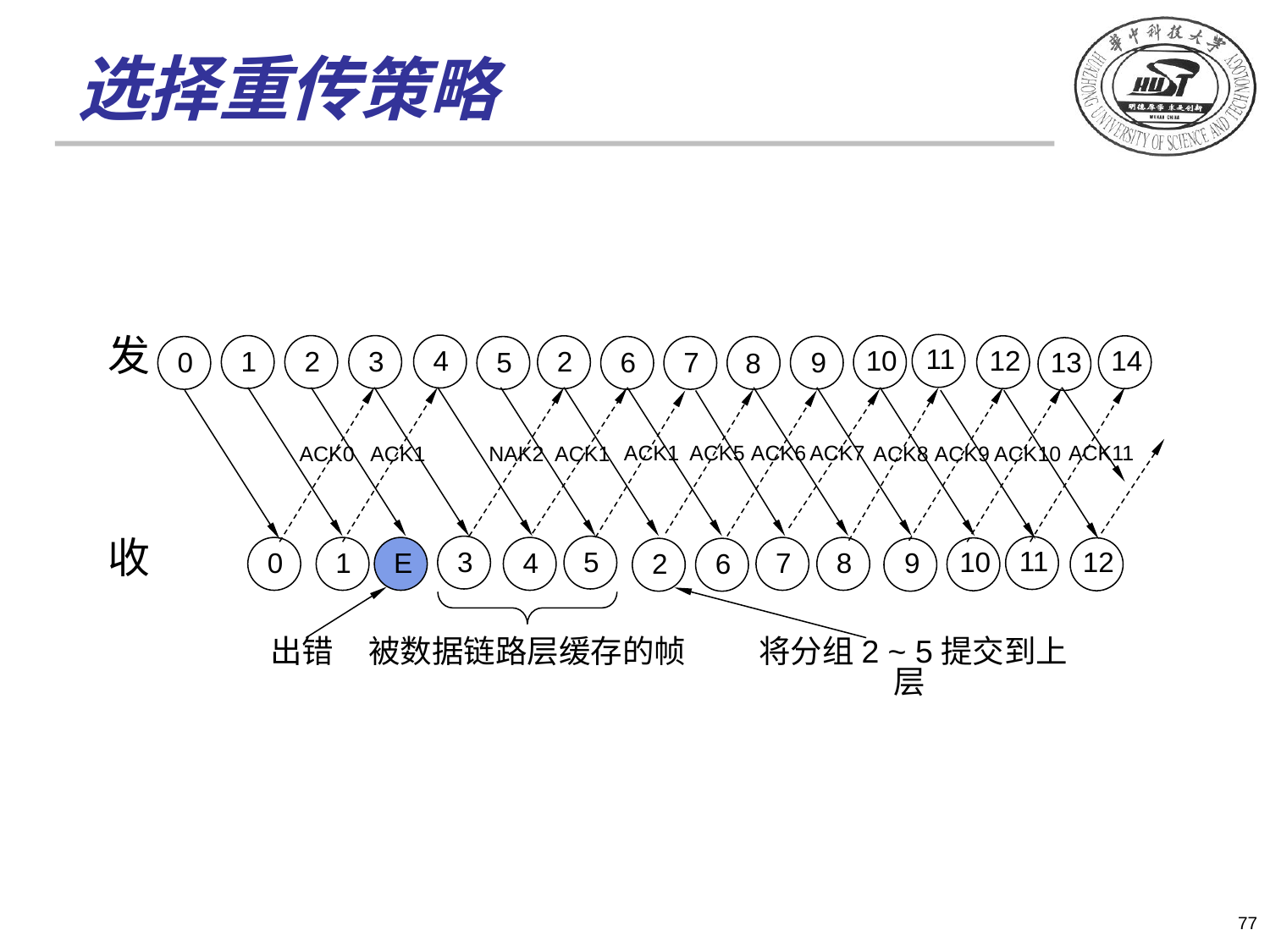

# 选择重传策略
发

收

11

4

1

2

3

2

10

12

14

9

0

5

6

7

13
8

ACK1
ACK5
ACK6
ACK7
ACK11
ACK0
ACK1
NAK2
ACK1
ACK8
ACK9
ACK10

3

5

11

0

1

4

7

8

10

12

2

6

9
E

出错
被数据链路层缓存的帧
将分组2 ~ 5提交到上层
77